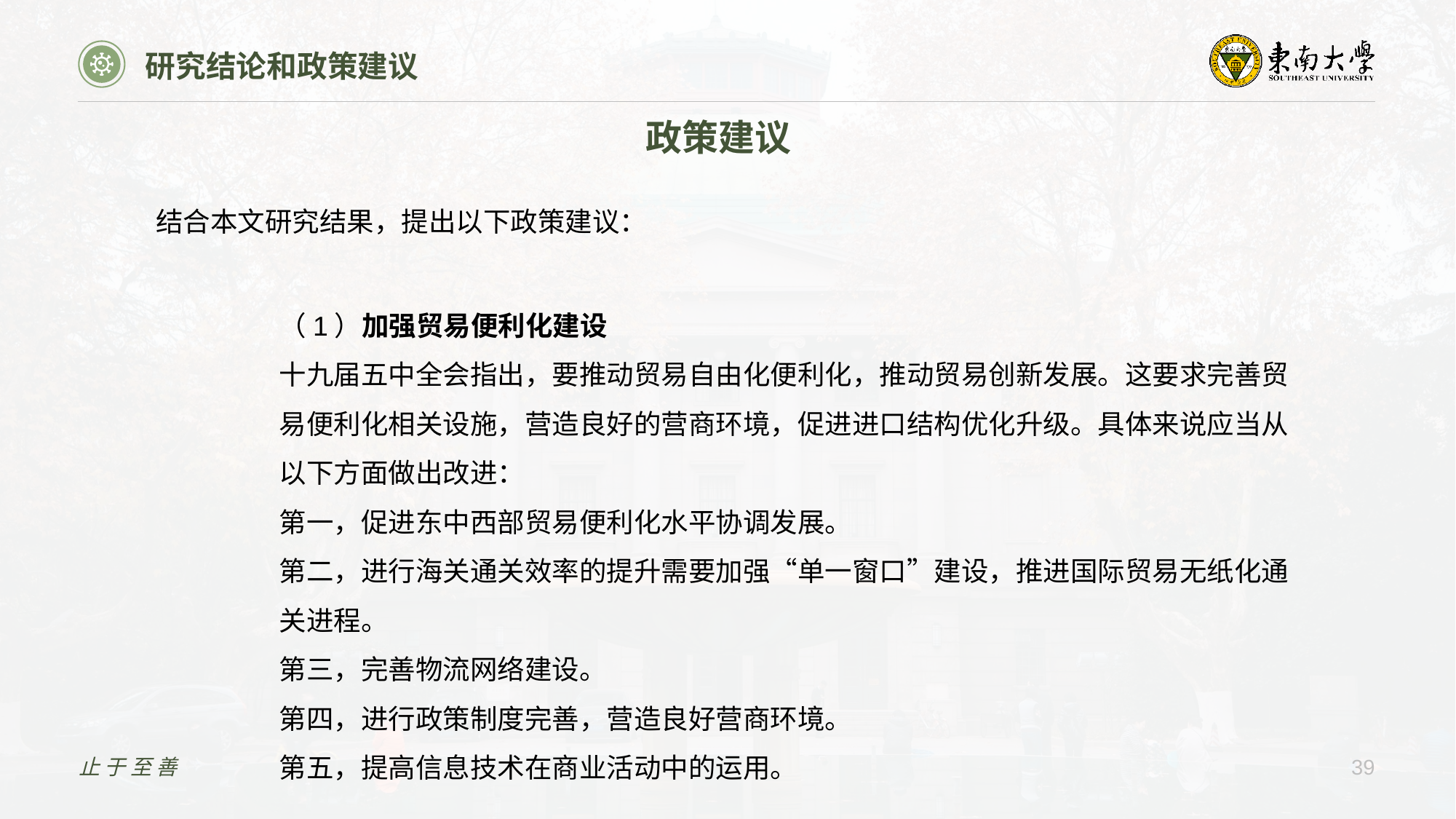

研究结论和政策建议
政策建议
结合本文研究结果，提出以下政策建议：
（1）加强贸易便利化建设
十九届五中全会指出，要推动贸易自由化便利化，推动贸易创新发展。这要求完善贸易便利化相关设施，营造良好的营商环境，促进进口结构优化升级。具体来说应当从以下方面做出改进：
第一，促进东中西部贸易便利化水平协调发展。
第二，进行海关通关效率的提升需要加强“单一窗口”建设，推进国际贸易无纸化通关进程。
第三，完善物流网络建设。
第四，进行政策制度完善，营造良好营商环境。
第五，提高信息技术在商业活动中的运用。
止于至善
39